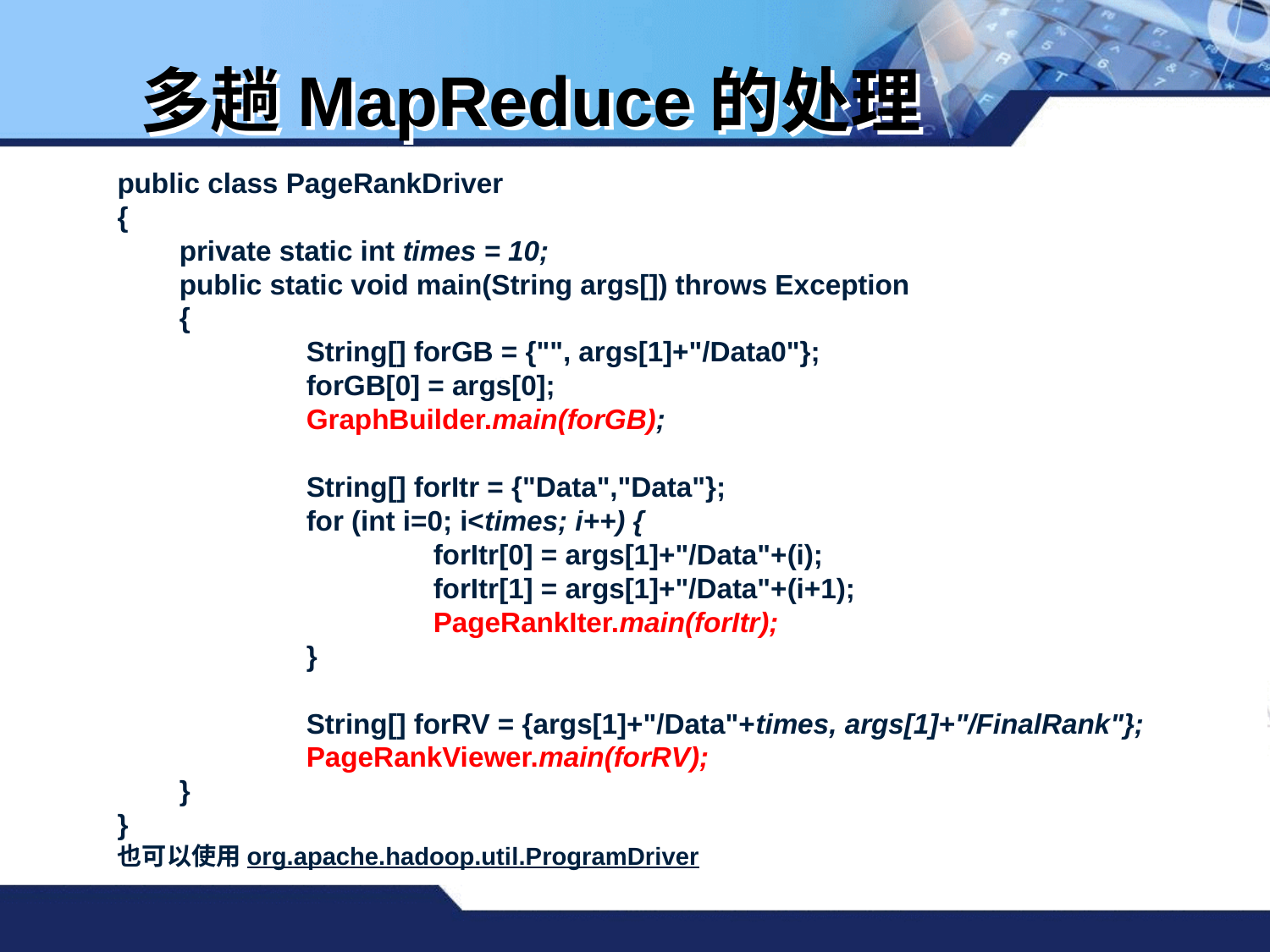

# 多趟MapReduce的处理
public class PageRankDriver
{
	private static int times = 10;
	public static void main(String args[]) throws Exception
	{
		String[] forGB = {"", args[1]+"/Data0"};
		forGB[0] = args[0];
		GraphBuilder.main(forGB);

		String[] forItr = {"Data","Data"};
		for (int i=0; i<times; i++) {
			forItr[0] = args[1]+"/Data"+(i);
			forItr[1] = args[1]+"/Data"+(i+1);
			PageRankIter.main(forItr);
		}

		String[] forRV = {args[1]+"/Data"+times, args[1]+"/FinalRank"};
		PageRankViewer.main(forRV);
	}
}
也可以使用org.apache.hadoop.util.ProgramDriver